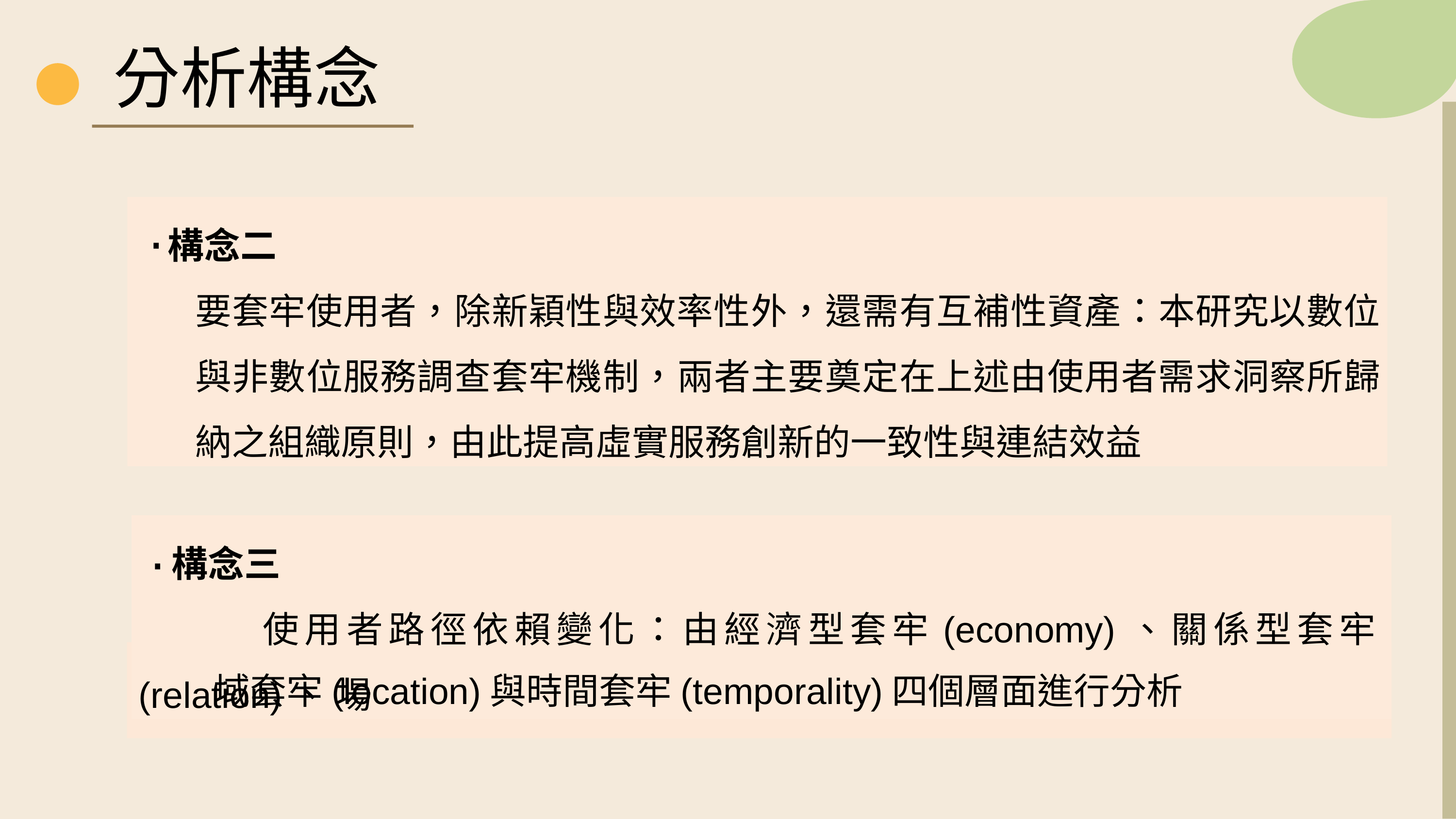

分析構念

   構念二
要套牢使用者，除新穎性與效率性外，還需有互補性資產：本研究以數位與非數位服務調查套牢機制，兩者主要奠定在上述由使用者需求洞察所歸納之組織原則，由此提高虛實服務創新的一致性與連結效益
·
   構念三
        使用者路徑依賴變化：由經濟型套牢(economy)、關係型套牢(relation)、 場
·

域套牢(location)與時間套牢(temporality)四個層面進行分析